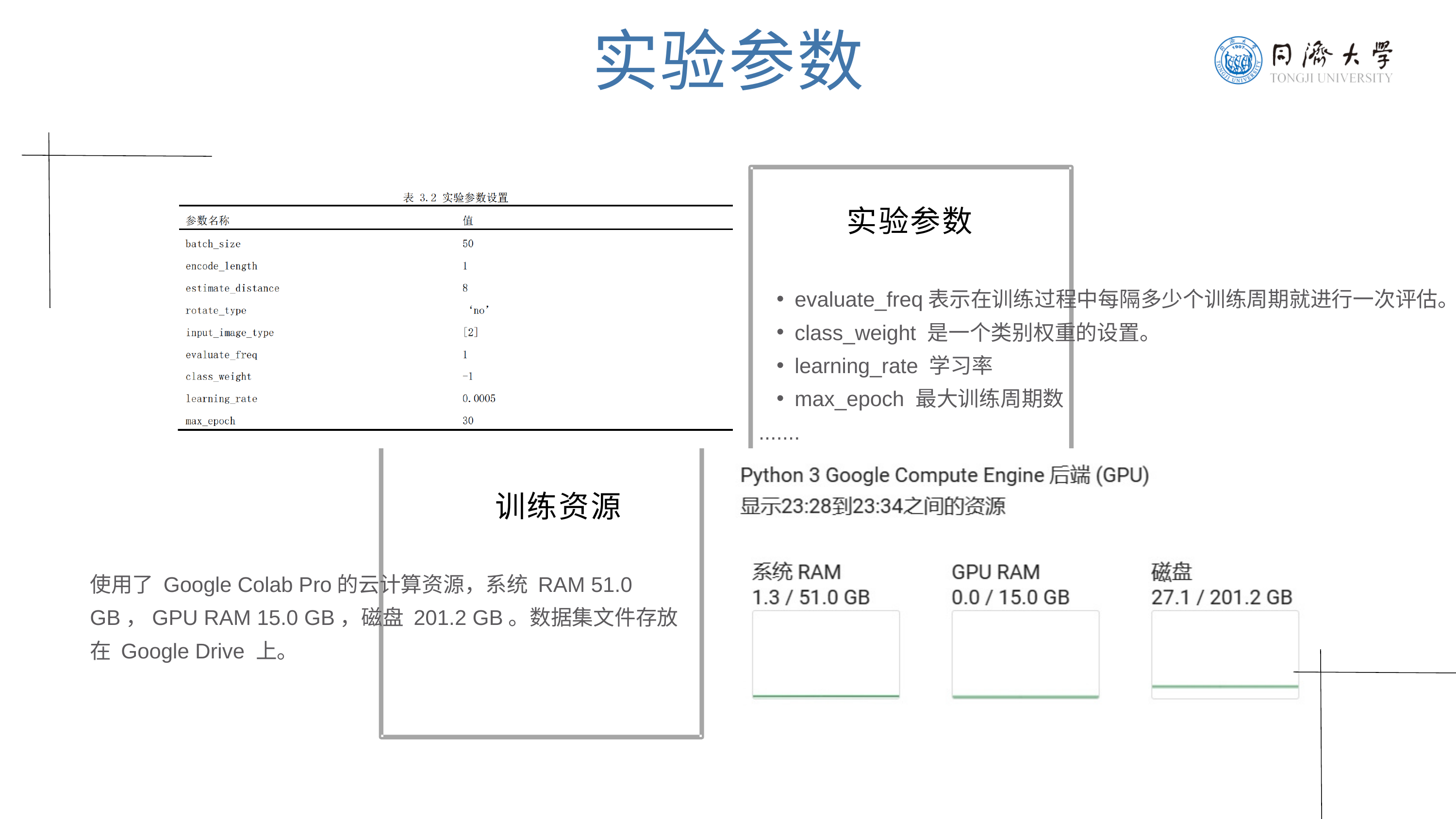

实验参数

实验参数

evaluate_freq表示在训练过程中每隔多少个训练周期就进行一次评估。
class_weight 是一个类别权重的设置。
learning_rate 学习率
max_epoch 最大训练周期数
.......

训练资源
使用了 Google Colab Pro的云计算资源，系统 RAM 51.0 GB，GPU RAM 15.0 GB，磁盘 201.2 GB。数据集文件存放在 Google Drive 上。